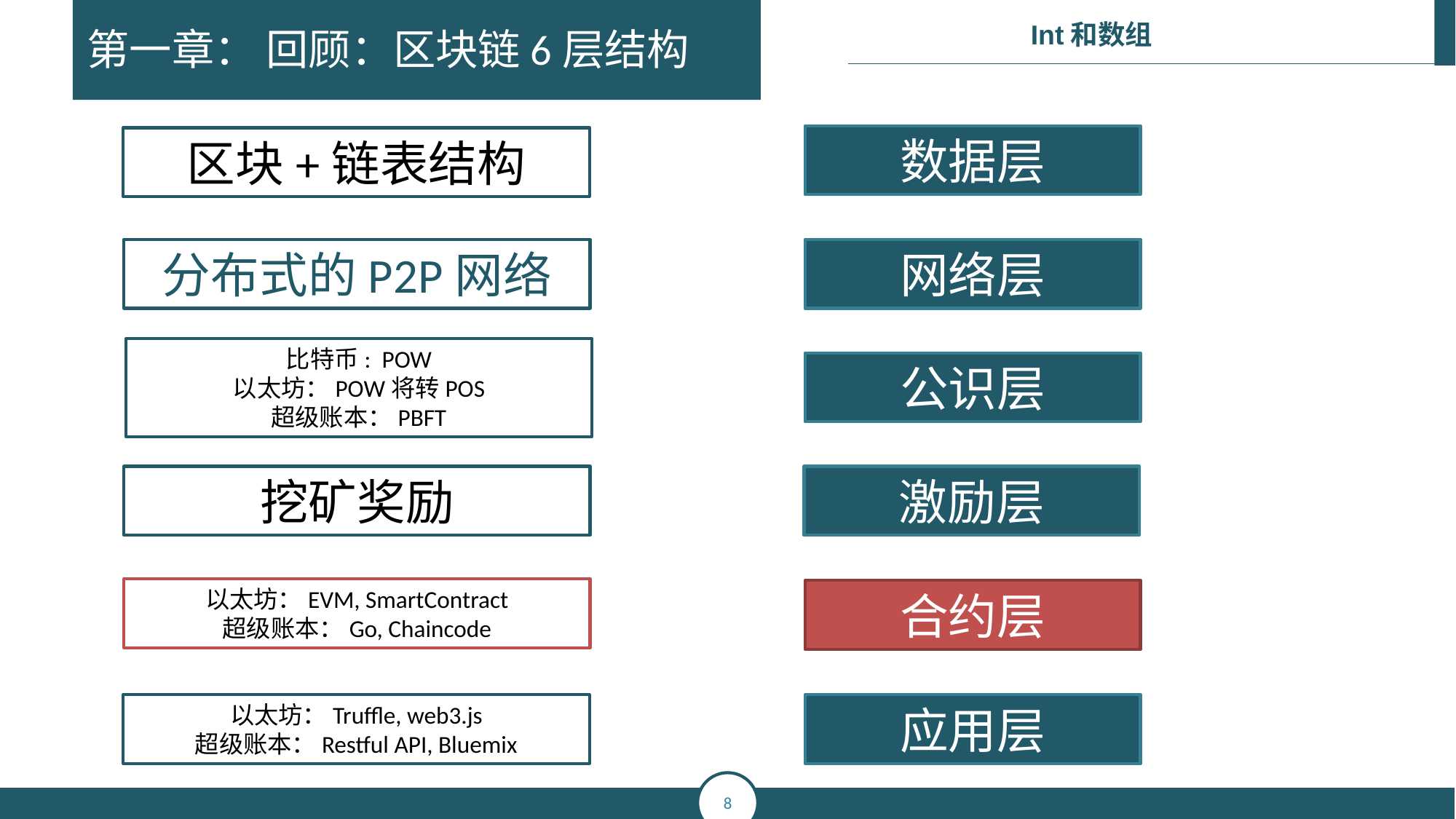

第一章： 回顾：区块链6层结构
数据层
区块+链表结构
分布式的P2P网络
网络层
比特币:  POW
以太坊：POW将转POS
超级账本：PBFT
公识层
挖矿奖励
激励层
以太坊：EVM, SmartContract
超级账本：Go, Chaincode
合约层
以太坊：Truffle, web3.js
超级账本：Restful API, Bluemix
应用层